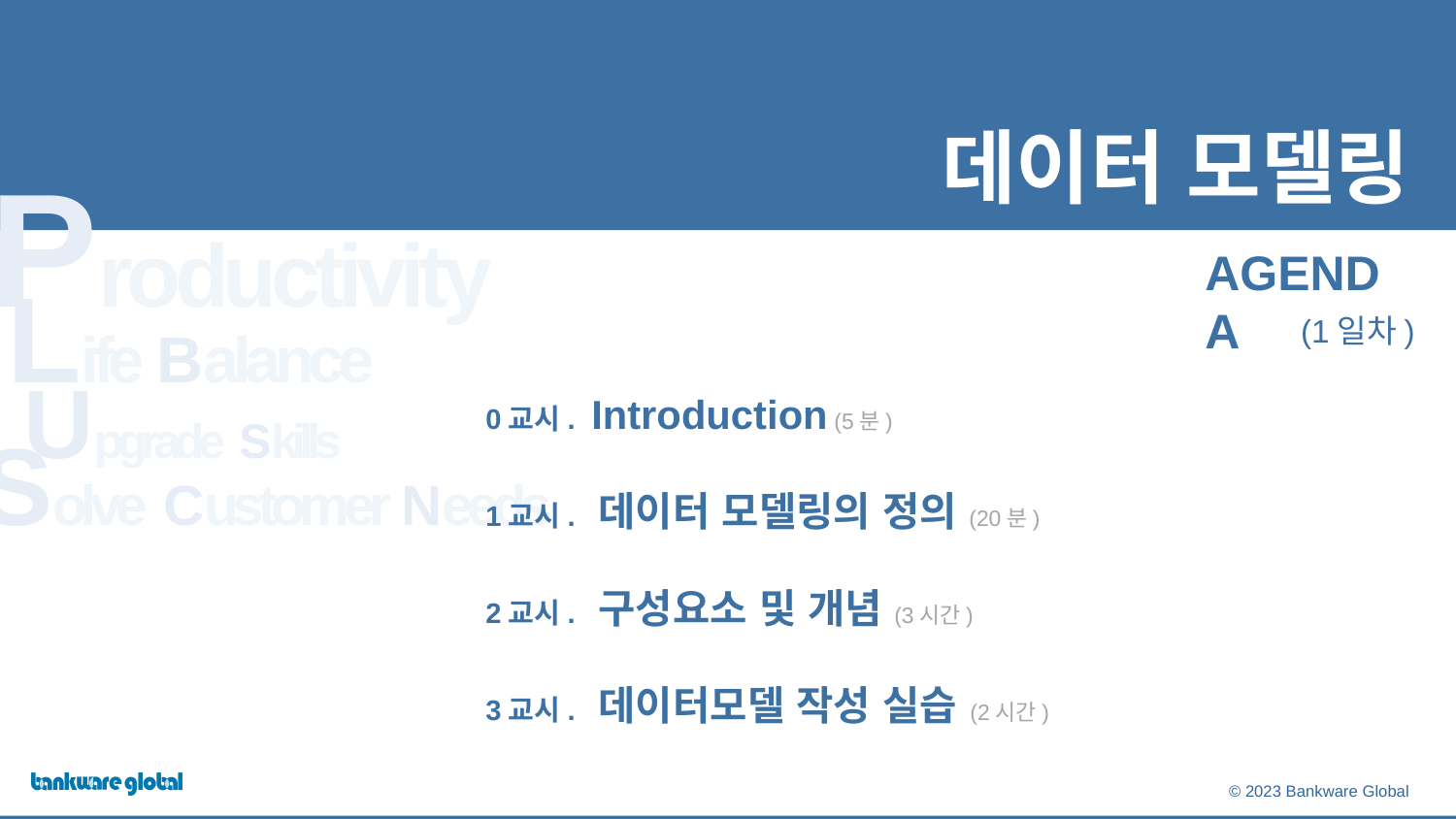

# 데이터 모델링
(1일차)
0교시.  Introduction (5분)
1교시.  데이터 모델링의 정의 (20분)
2교시.  구성요소 및 개념 (3시간)
3교시.  데이터모델 작성 실습 (2시간)